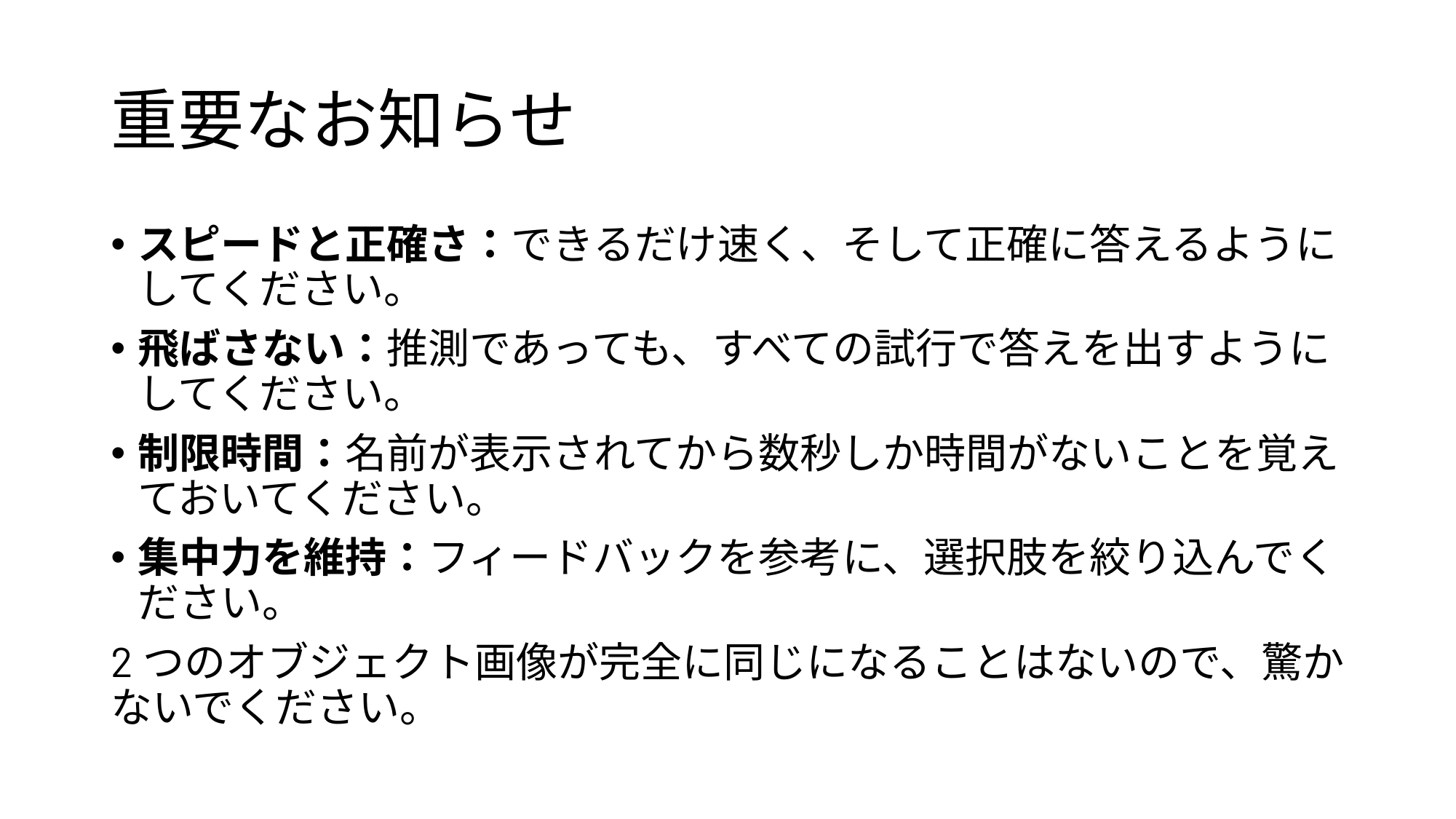

# 重要なお知らせ
スピードと正確さ：できるだけ速く、そして正確に答えるようにしてください。
飛ばさない：推測であっても、すべての試行で答えを出すようにしてください。
制限時間：名前が表示されてから数秒しか時間がないことを覚えておいてください。
集中力を維持：フィードバックを参考に、選択肢を絞り込んでください。
2つのオブジェクト画像が完全に同じになることはないので、驚かないでください。